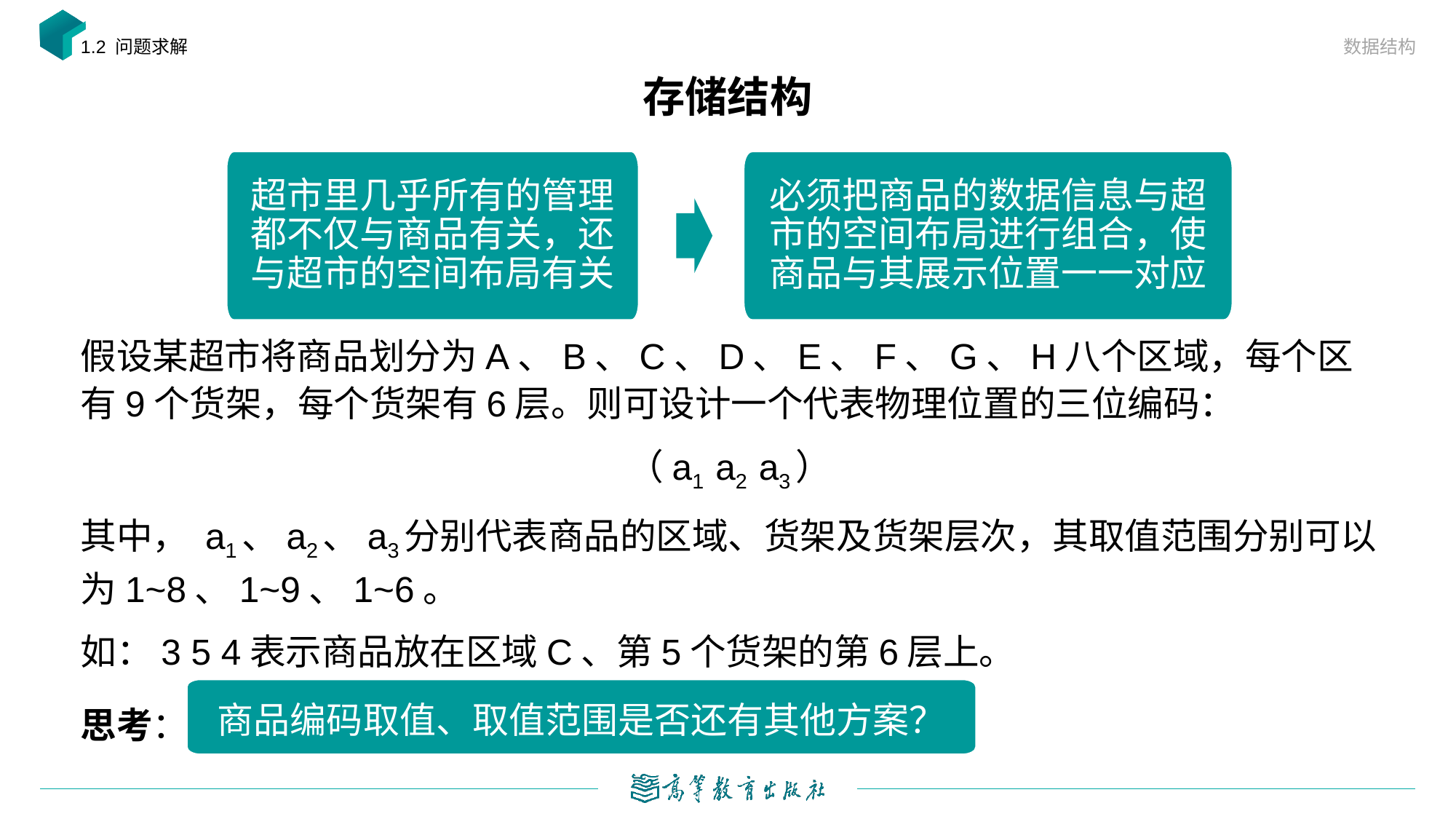

数据结构
1.2 问题求解
# 存储结构
必须把商品的数据信息与超市的空间布局进行组合，使商品与其展示位置一一对应
超市里几乎所有的管理都不仅与商品有关，还与超市的空间布局有关

假设某超市将商品划分为A、B、C、D、E、F、G、H八个区域，每个区有9个货架，每个货架有6层。则可设计一个代表物理位置的三位编码：
（a1  a2  a3）
其中， a1、a2、a3分别代表商品的区域、货架及货架层次，其取值范围分别可以为1~8、1~9、1~6。
如：3 5 4表示商品放在区域C、第5个货架的第6层上。
思考：

商品编码取值、取值范围是否还有其他方案？